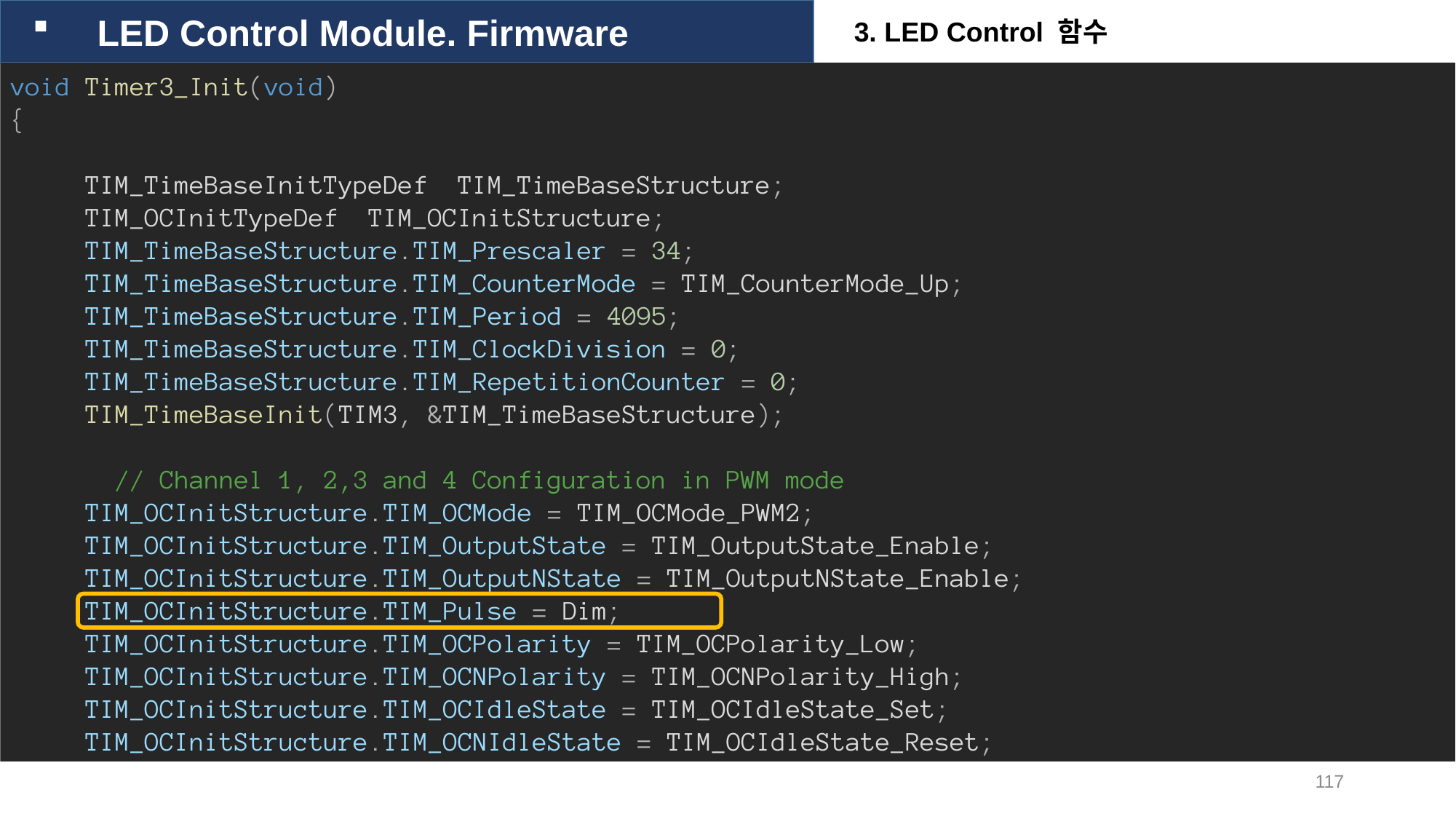

LED Control Module. Firmware
3. LED Control 함수
void Timer3_Init(void)
{
     TIM_TimeBaseInitTypeDef  TIM_TimeBaseStructure;
     TIM_OCInitTypeDef  TIM_OCInitStructure;
     TIM_TimeBaseStructure.TIM_Prescaler = 34;
     TIM_TimeBaseStructure.TIM_CounterMode = TIM_CounterMode_Up;
     TIM_TimeBaseStructure.TIM_Period = 4095;
     TIM_TimeBaseStructure.TIM_ClockDivision = 0;
     TIM_TimeBaseStructure.TIM_RepetitionCounter = 0;
     TIM_TimeBaseInit(TIM3, &TIM_TimeBaseStructure);
       // Channel 1, 2,3 and 4 Configuration in PWM mode
     TIM_OCInitStructure.TIM_OCMode = TIM_OCMode_PWM2;
     TIM_OCInitStructure.TIM_OutputState = TIM_OutputState_Enable;
     TIM_OCInitStructure.TIM_OutputNState = TIM_OutputNState_Enable;
     TIM_OCInitStructure.TIM_Pulse = Dim;
     TIM_OCInitStructure.TIM_OCPolarity = TIM_OCPolarity_Low;
     TIM_OCInitStructure.TIM_OCNPolarity = TIM_OCNPolarity_High;
     TIM_OCInitStructure.TIM_OCIdleState = TIM_OCIdleState_Set;
     TIM_OCInitStructure.TIM_OCNIdleState = TIM_OCIdleState_Reset;

117